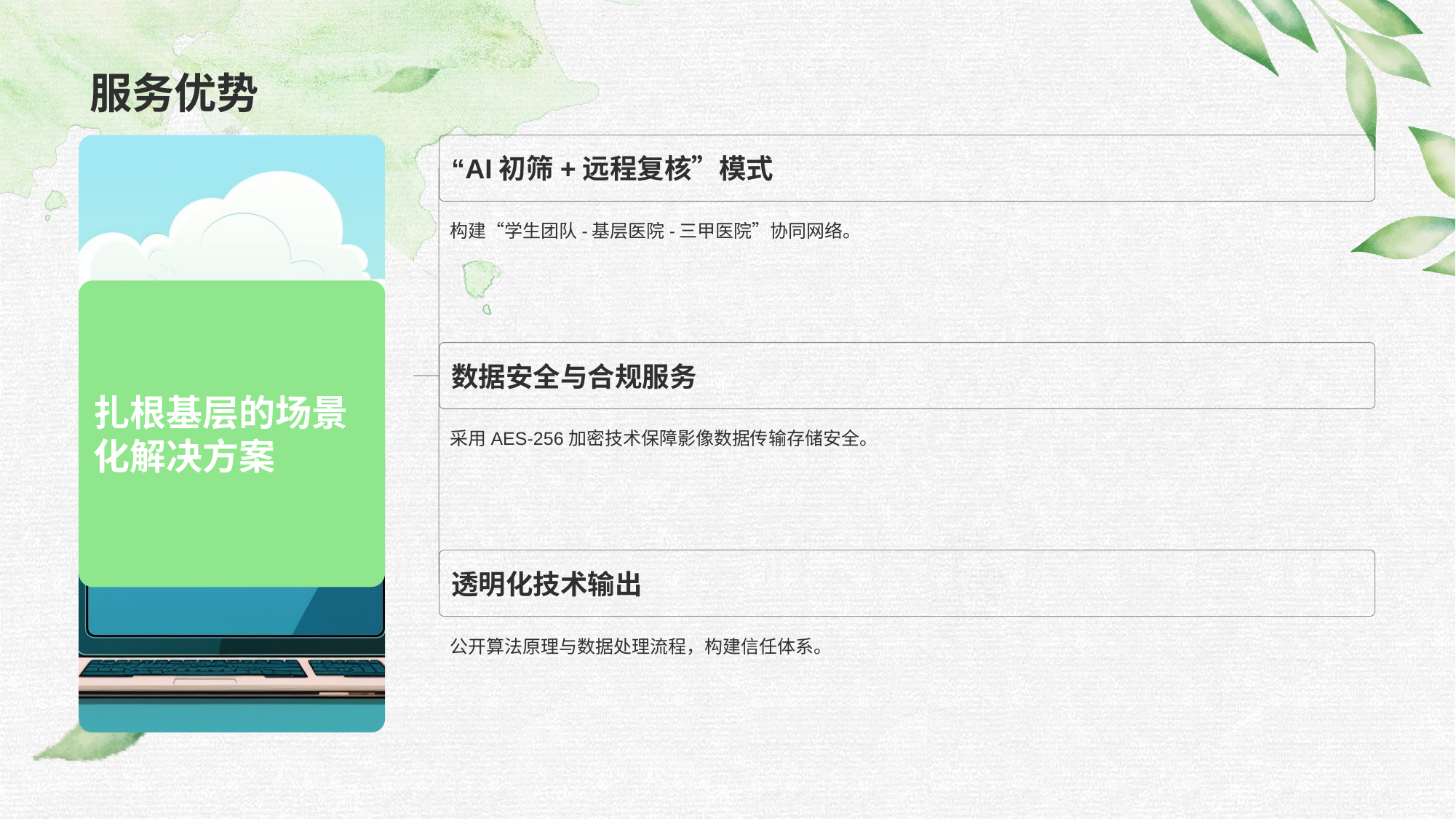

# 服务优势
“AI初筛+远程复核”模式
构建“学生团队-基层医院-三甲医院”协同网络。

扎根基层的场景化解决方案
数据安全与合规服务
采用AES-256加密技术保障影像数据传输存储安全。
透明化技术输出
公开算法原理与数据处理流程，构建信任体系。